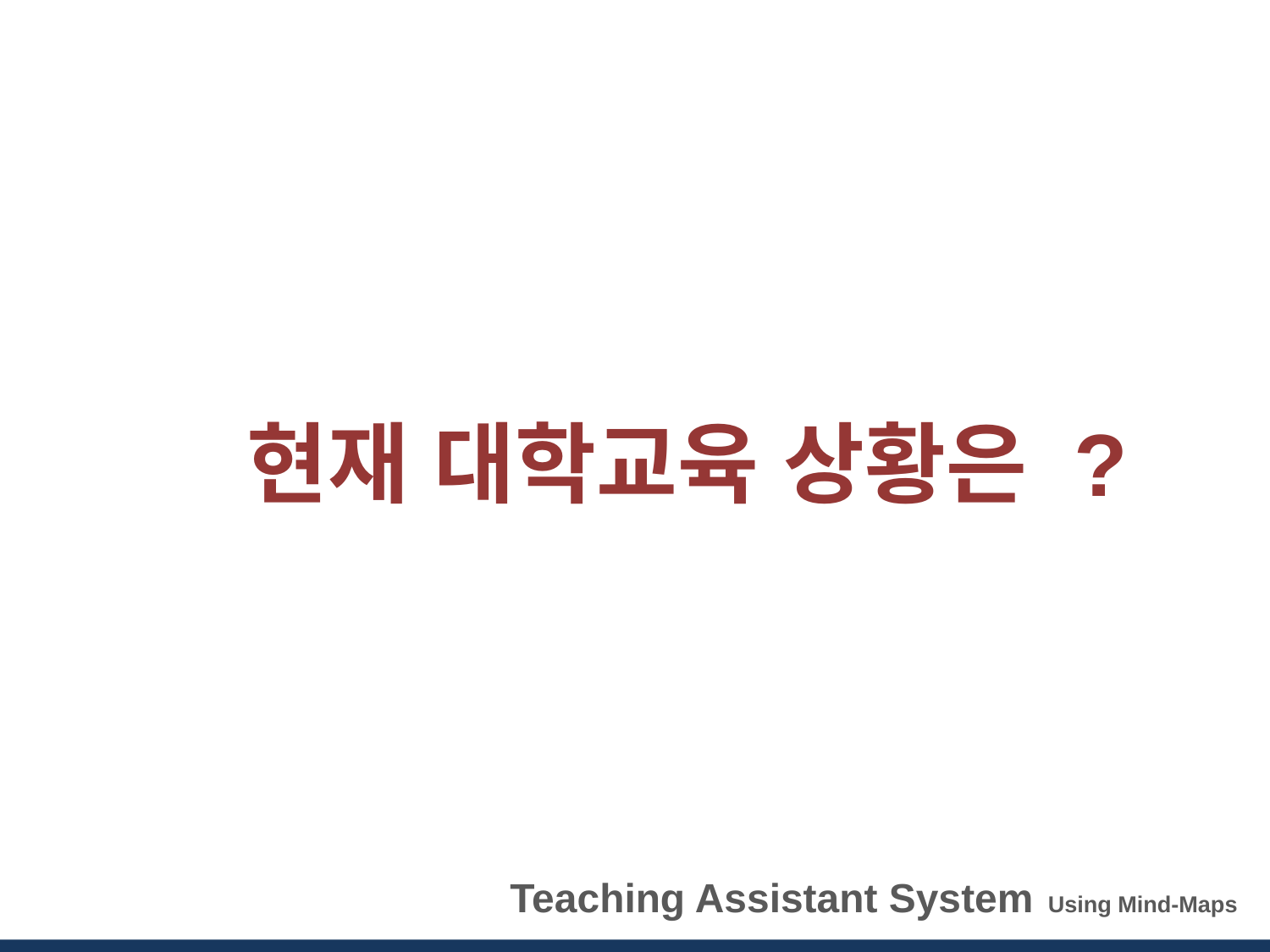

현재 대학교육 상황은 ?
          Teaching Assistant System Using Mind-Maps